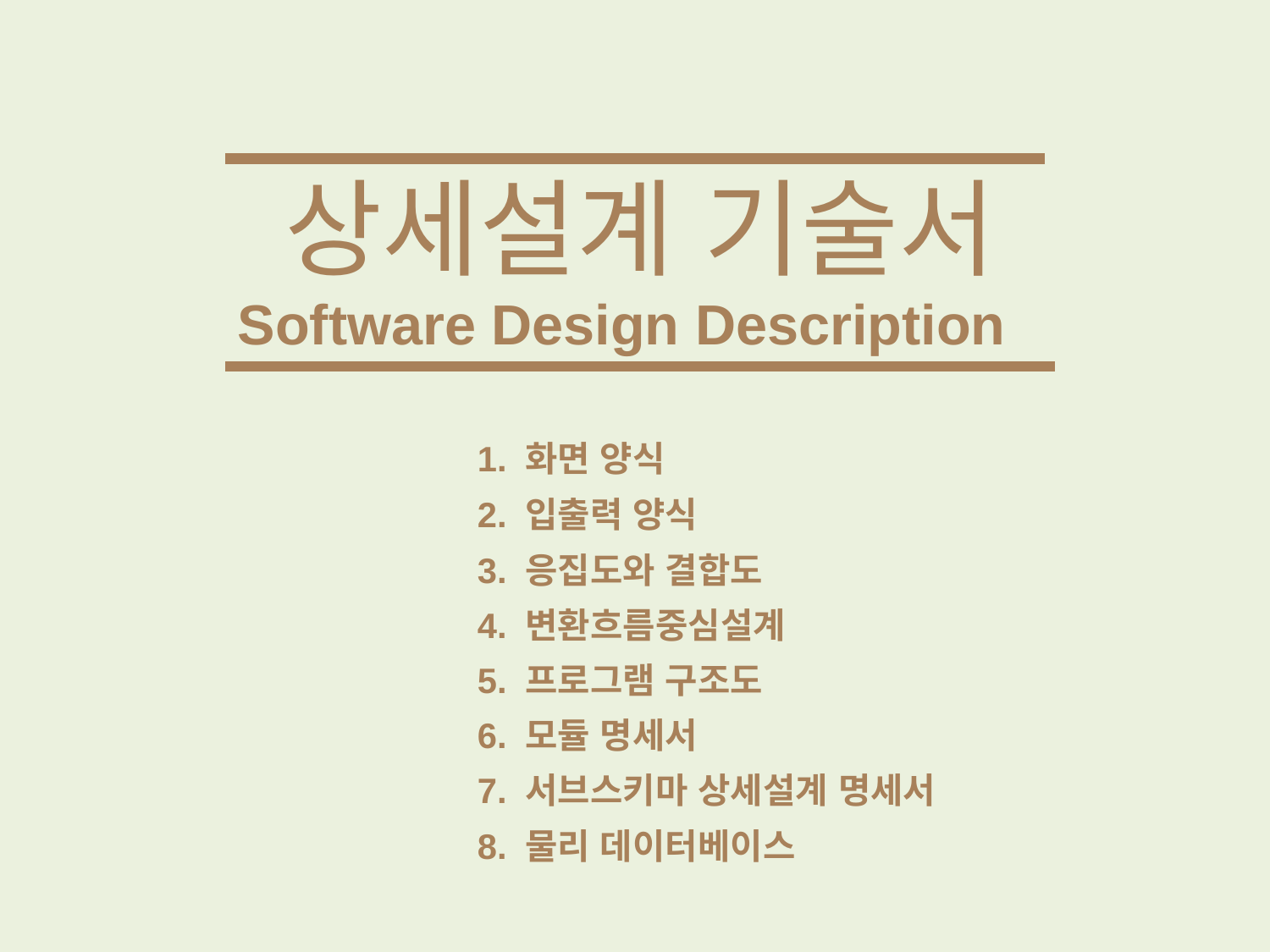

상세설계 기술서
Software Design Description
1. 화면 양식
2. 입출력 양식
3. 응집도와 결합도
4. 변환흐름중심설계
5. 프로그램 구조도
6. 모듈 명세서
7. 서브스키마 상세설계 명세서
8. 물리 데이터베이스